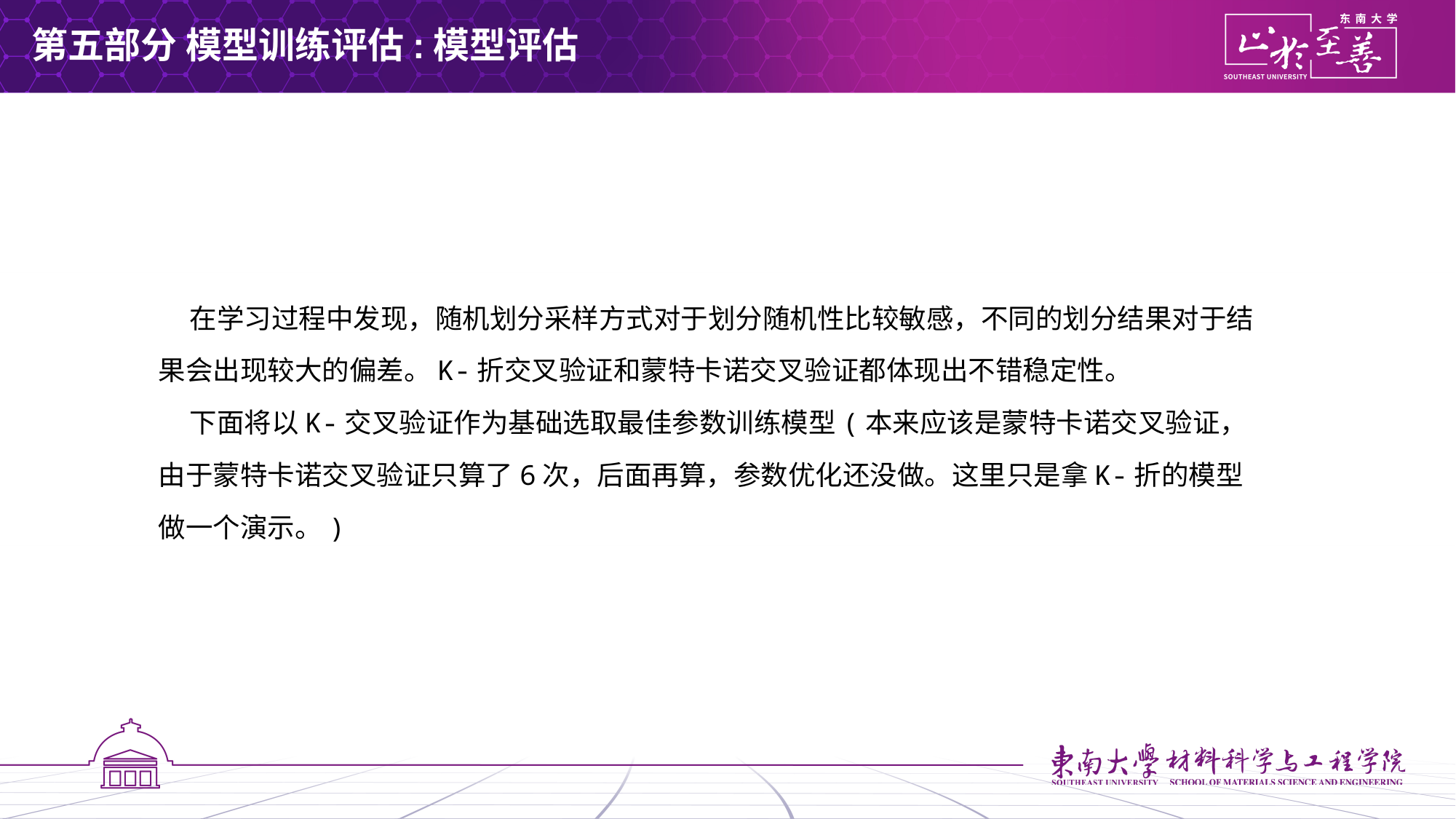

第五部分 模型训练评估:模型评估
    在学习过程中发现，随机划分采样方式对于划分随机性比较敏感，不同的划分结果对于结果会出现较大的偏差。K-折交叉验证和蒙特卡诺交叉验证都体现出不错稳定性。
    下面将以K-交叉验证作为基础选取最佳参数训练模型(本来应该是蒙特卡诺交叉验证，由于蒙特卡诺交叉验证只算了6次，后面再算，参数优化还没做。这里只是拿K-折的模型做一个演示。)